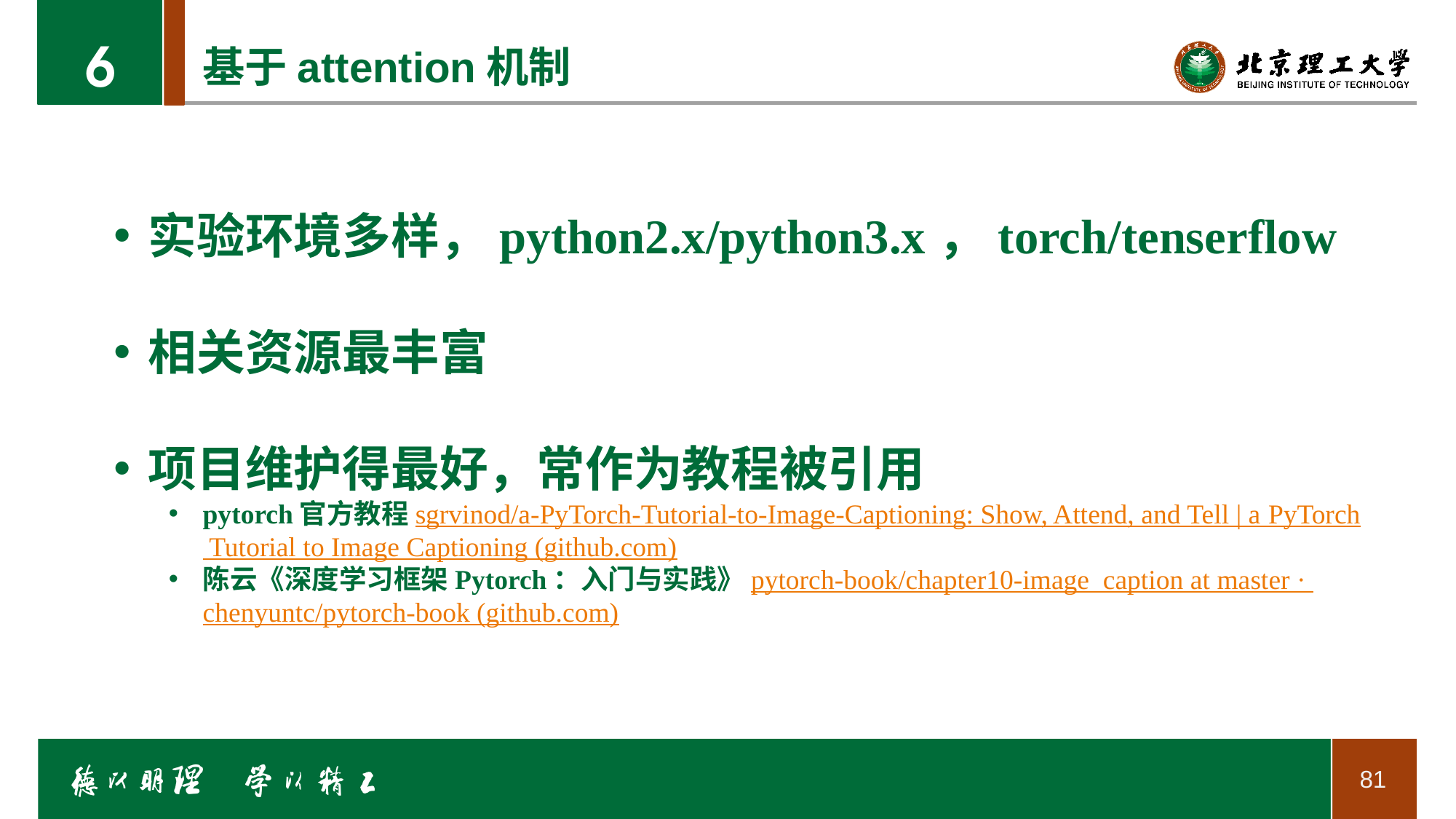

6
基于attention机制
实验环境多样，python2.x/python3.x，torch/tenserflow

相关资源最丰富

项目维护得最好，常作为教程被引用
pytorch官方教程sgrvinod/a-PyTorch-Tutorial-to-Image-Captioning: Show, Attend, and Tell | a PyTorch Tutorial to Image Captioning (github.com)
陈云《深度学习框架Pytorch：入门与实践》pytorch-book/chapter10-image_caption at master · chenyuntc/pytorch-book (github.com)
81